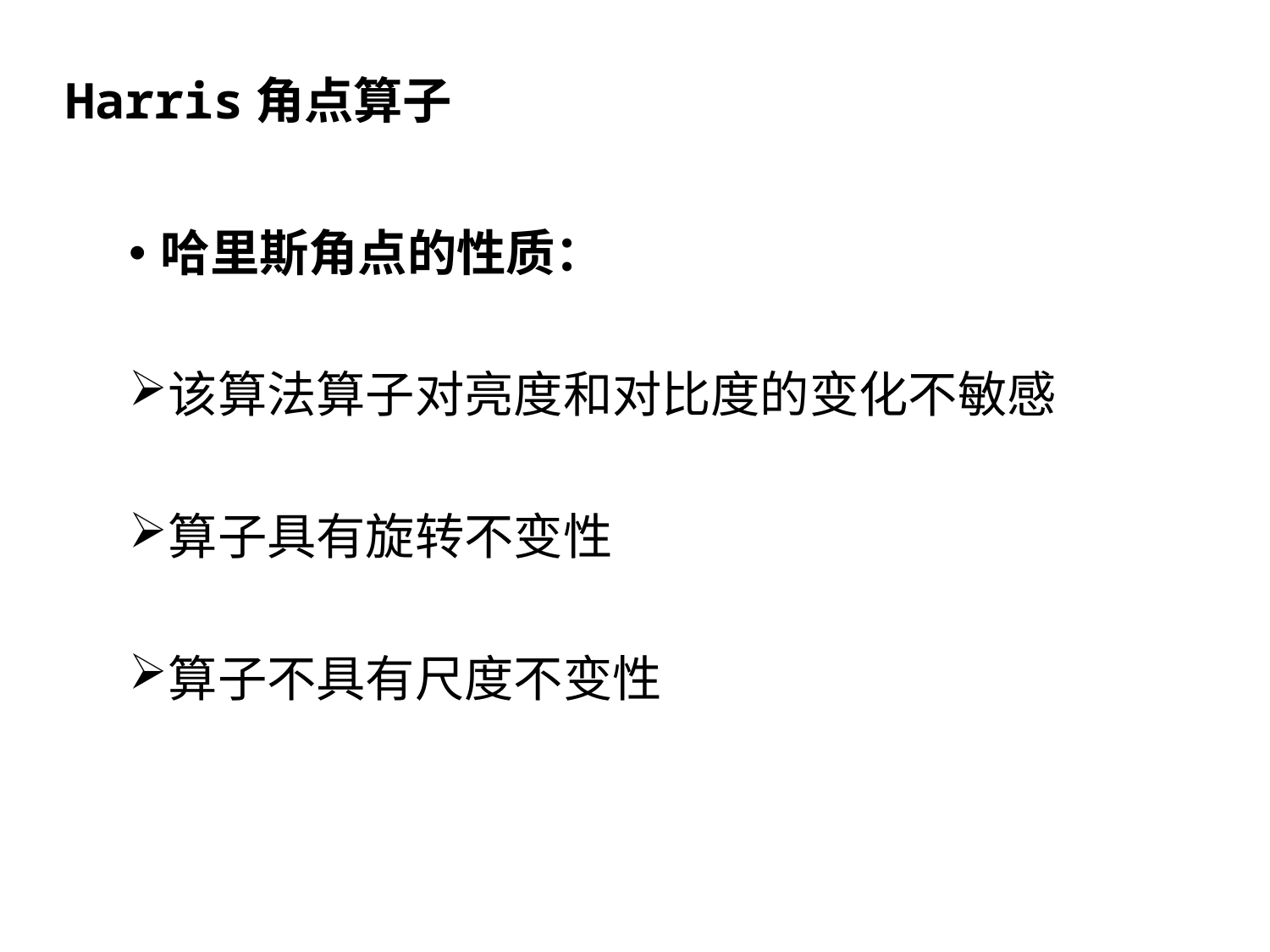

Harris角点算子
哈里斯角点的性质：

该算法算子对亮度和对比度的变化不敏感

算子具有旋转不变性

算子不具有尺度不变性